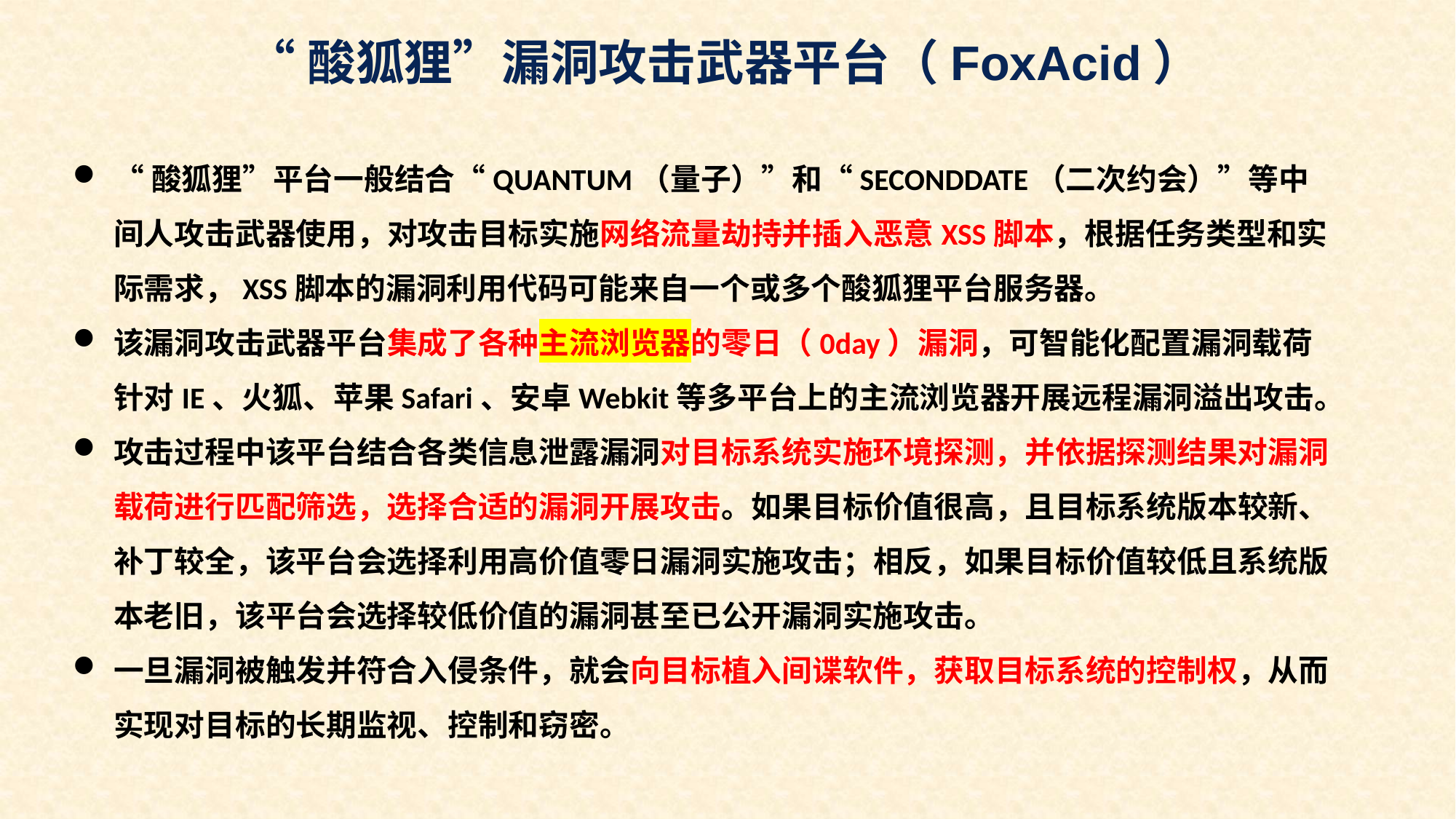

“酸狐狸”漏洞攻击武器平台（FoxAcid）
“酸狐狸”平台一般结合“QUANTUM（量子）”和“SECONDDATE（二次约会）”等中间人攻击武器使用，对攻击目标实施网络流量劫持并插入恶意XSS脚本，根据任务类型和实际需求，XSS脚本的漏洞利用代码可能来自一个或多个酸狐狸平台服务器。
该漏洞攻击武器平台集成了各种主流浏览器的零日（0day）漏洞，可智能化配置漏洞载荷针对IE、火狐、苹果Safari、安卓Webkit等多平台上的主流浏览器开展远程漏洞溢出攻击。
攻击过程中该平台结合各类信息泄露漏洞对目标系统实施环境探测，并依据探测结果对漏洞载荷进行匹配筛选，选择合适的漏洞开展攻击。如果目标价值很高，且目标系统版本较新、补丁较全，该平台会选择利用高价值零日漏洞实施攻击；相反，如果目标价值较低且系统版本老旧，该平台会选择较低价值的漏洞甚至已公开漏洞实施攻击。
一旦漏洞被触发并符合入侵条件，就会向目标植入间谍软件，获取目标系统的控制权，从而实现对目标的长期监视、控制和窃密。